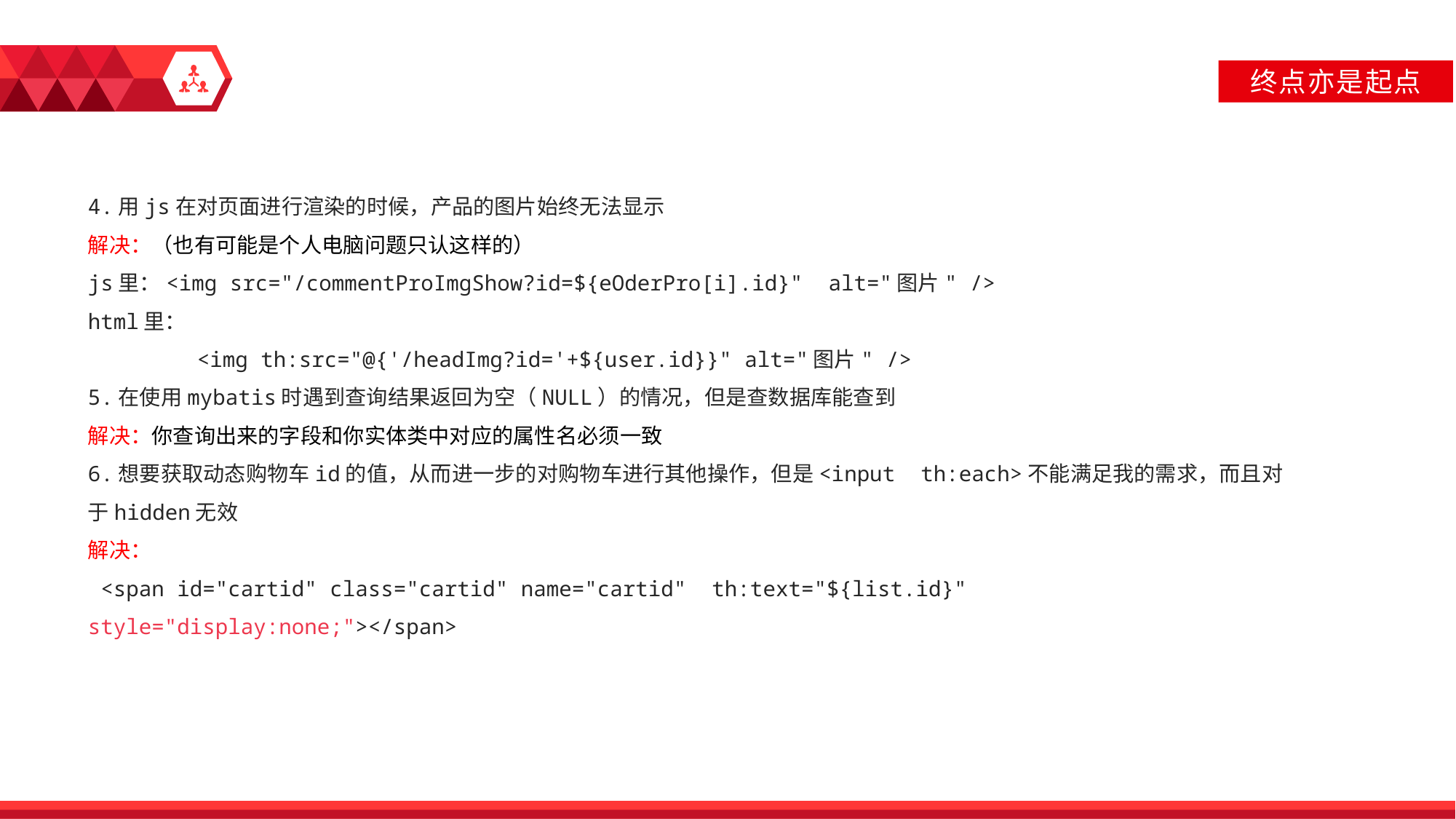

终点亦是起点
4.用js在对页面进行渲染的时候，产品的图片始终无法显示
解决：（也有可能是个人电脑问题只认这样的）
js里：<img src="/commentProImgShow?id=${eOderPro[i].id}"  alt="图片" />
html里：
<img th:src="@{'/headImg?id='+${user.id}}" alt="图片" />
5.在使用mybatis时遇到查询结果返回为空（NULL）的情况，但是查数据库能查到
解决：你查询出来的字段和你实体类中对应的属性名必须一致
6.想要获取动态购物车id的值，从而进一步的对购物车进行其他操作，但是<input  th:each>不能满足我的需求，而且对于hidden无效
解决：
 <span id="cartid" class="cartid" name="cartid"  th:text="${list.id}"   style="display:none;"></span>